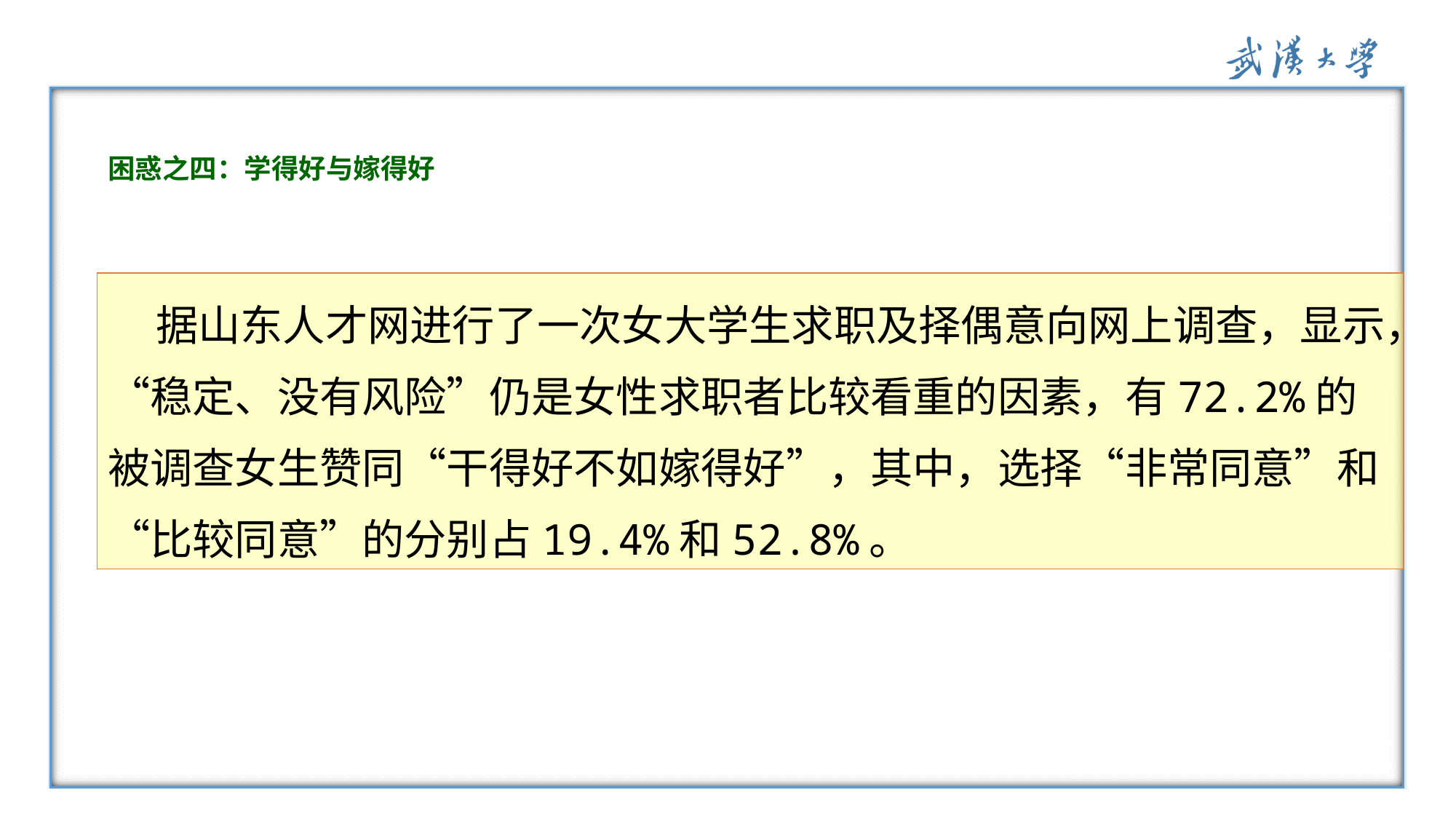

困惑之四：学得好与嫁得好
    据山东人才网进行了一次女大学生求职及择偶意向网上调查，显示，“稳定、没有风险”仍是女性求职者比较看重的因素，有72.2%的被调查女生赞同“干得好不如嫁得好”，其中，选择“非常同意”和“比较同意”的分别占19.4%和52.8%。